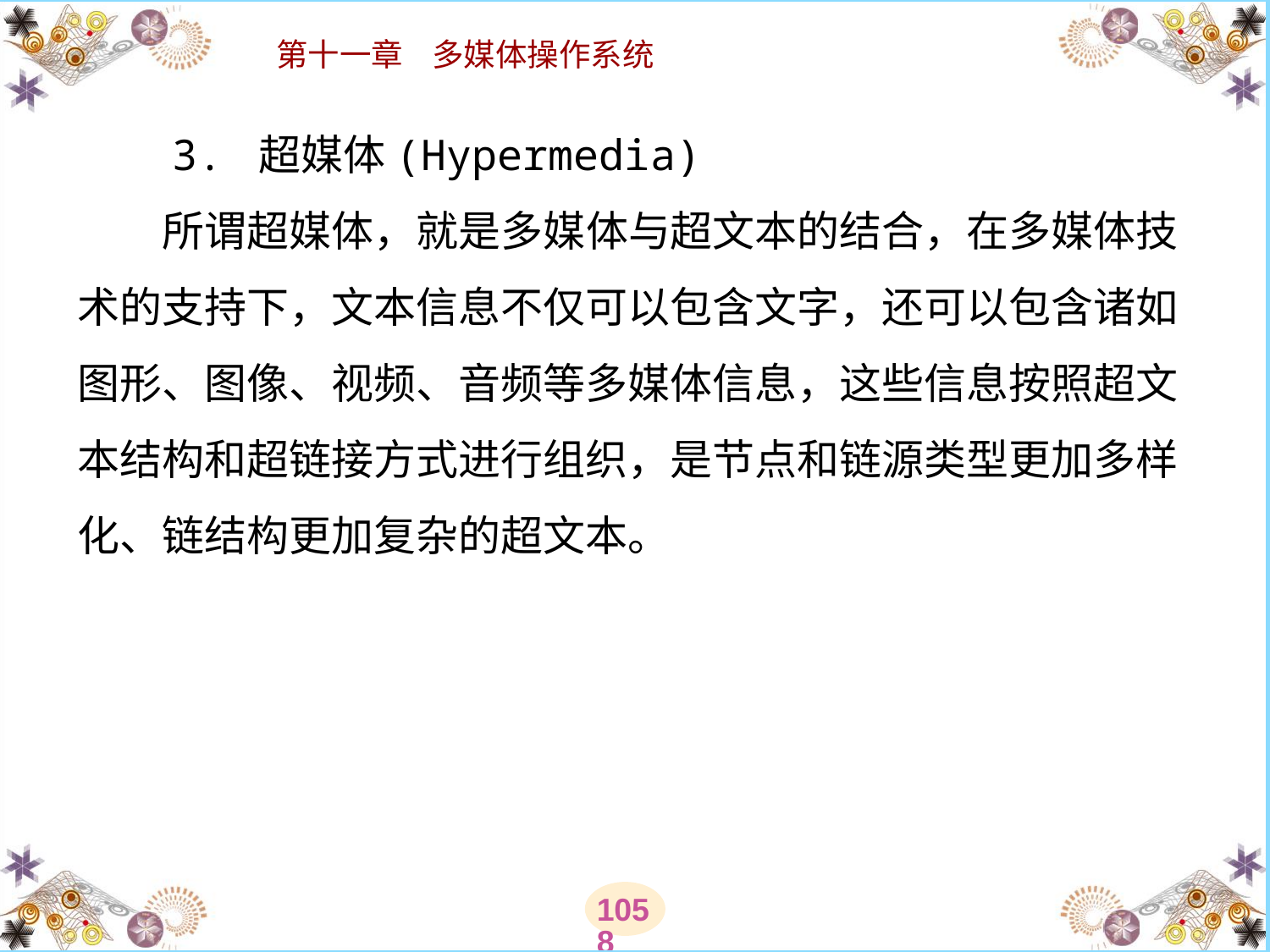

# 3. 超媒体(Hypermedia) 　　所谓超媒体，就是多媒体与超文本的结合，在多媒体技术的支持下，文本信息不仅可以包含文字，还可以包含诸如图形、图像、视频、音频等多媒体信息，这些信息按照超文本结构和超链接方式进行组织，是节点和链源类型更加多样化、链结构更加复杂的超文本。